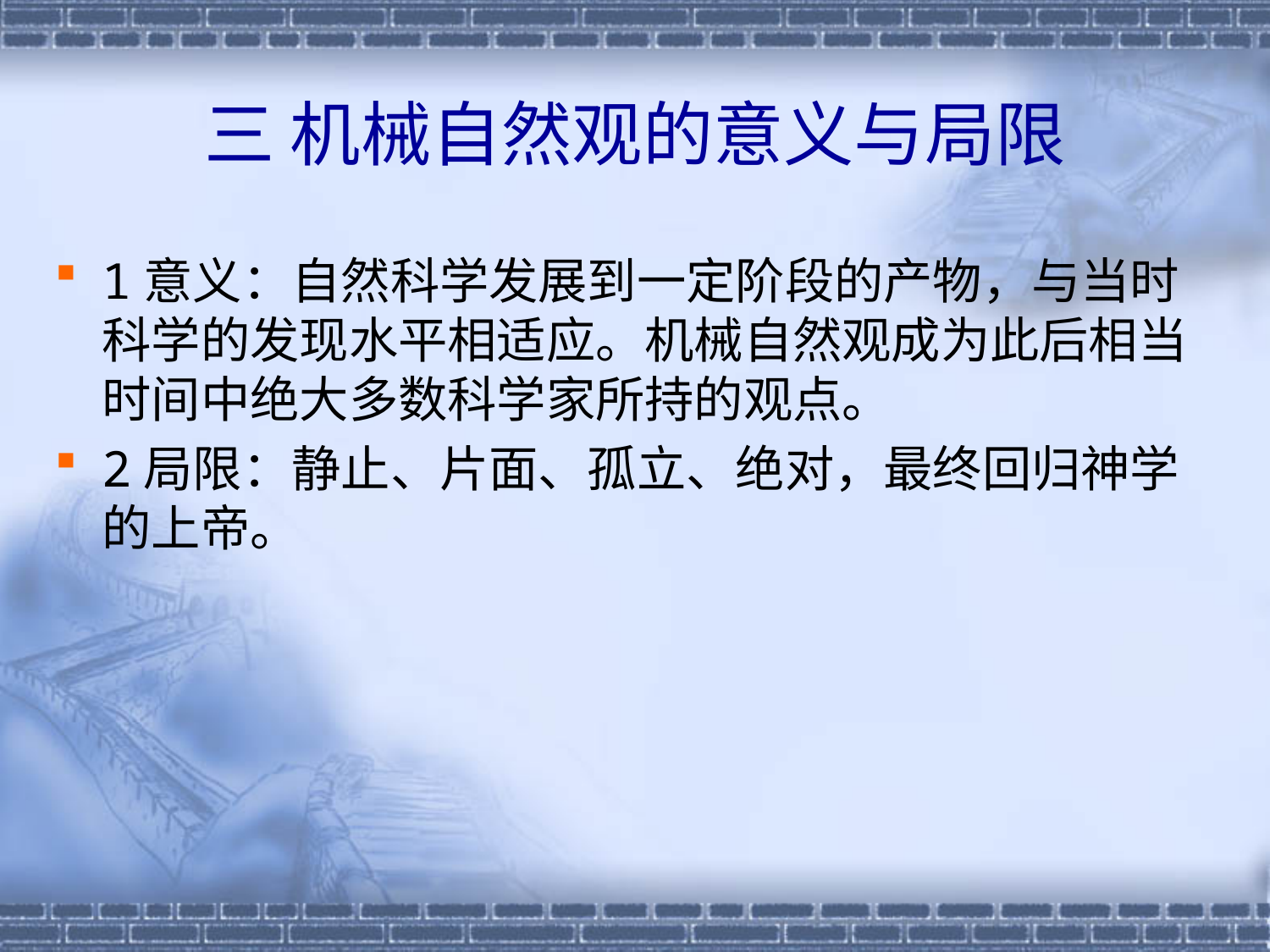

# 三 机械自然观的意义与局限
1意义：自然科学发展到一定阶段的产物，与当时科学的发现水平相适应。机械自然观成为此后相当时间中绝大多数科学家所持的观点。
2局限：静止、片面、孤立、绝对，最终回归神学的上帝。